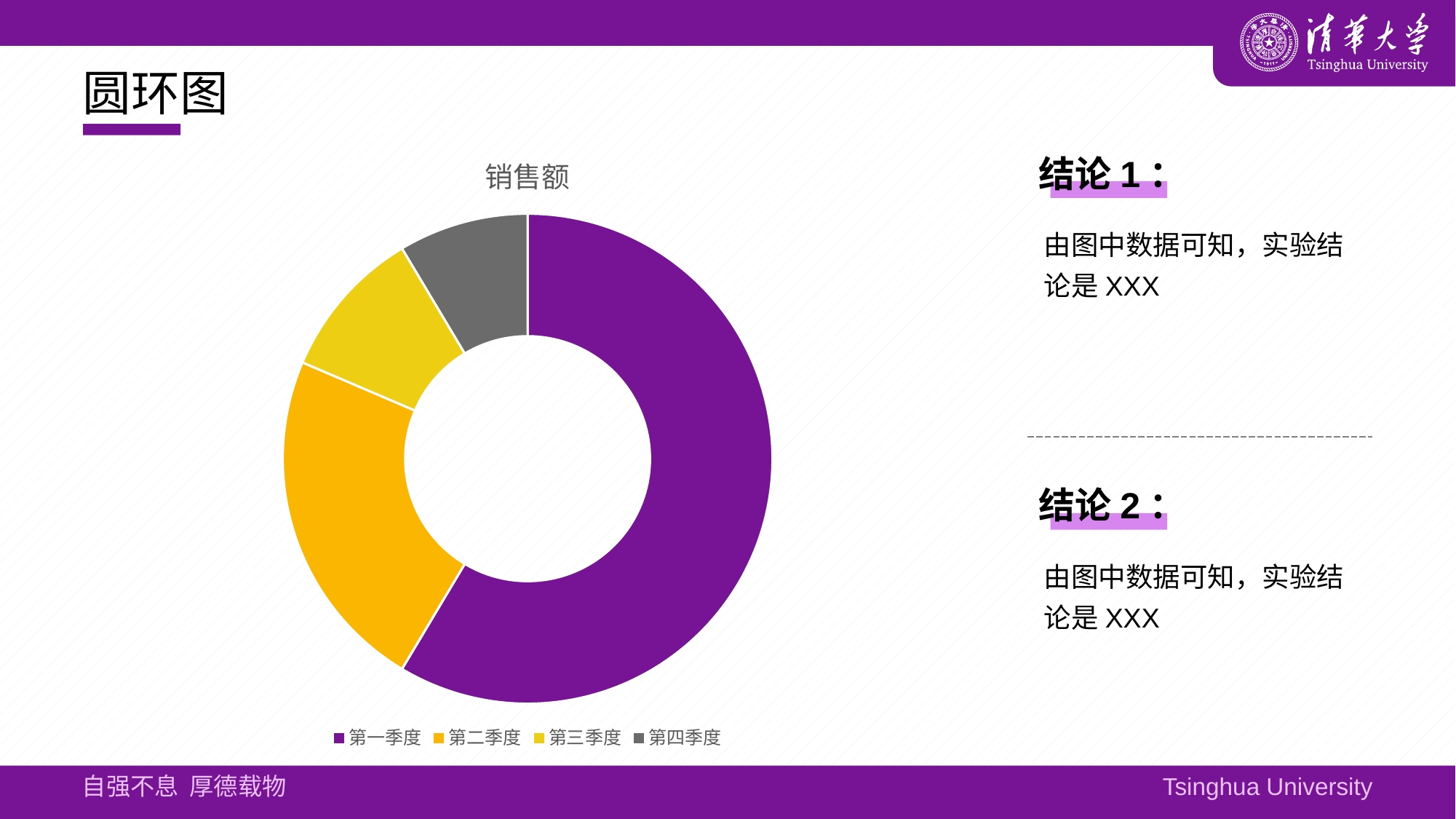

# 圆环图

### Chart:

| Category | 销售额 |
|---|---|
| 第一季度 | 8.2 |
| 第二季度 | 3.2 |
| 第三季度 | 1.4 |
| 第四季度 | 1.2 |
结论1：
由图中数据可知，实验结论是XXX

结论2：
由图中数据可知，实验结论是XXX